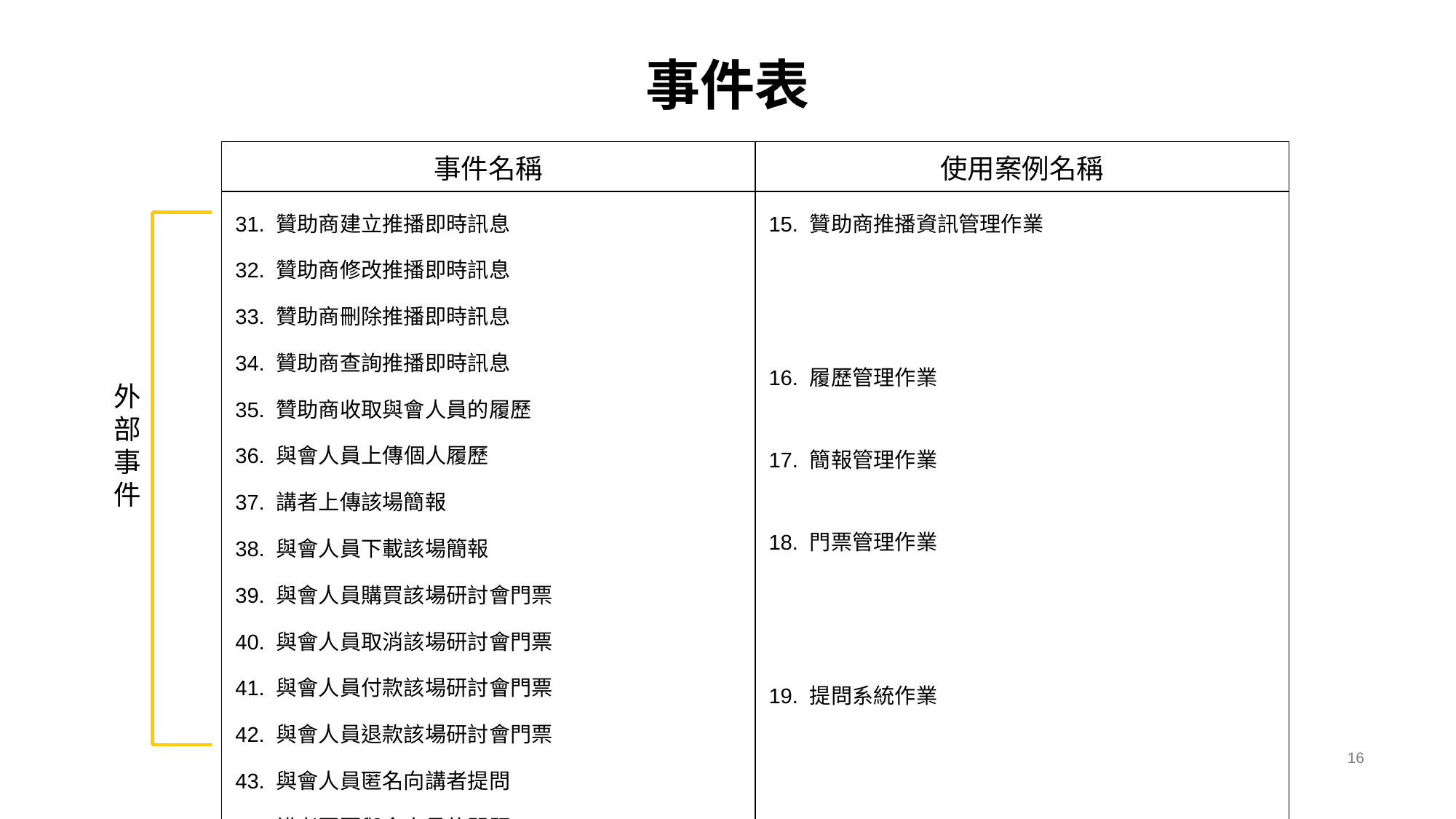

# 事件表
| 事件名稱 | 使用案例名稱 |
| --- | --- |
| 贊助商建立推播即時訊息 贊助商修改推播即時訊息 贊助商刪除推播即時訊息 贊助商查詢推播即時訊息 贊助商收取與會人員的履歷 與會人員上傳個人履歷 講者上傳該場簡報 與會人員下載該場簡報 與會人員購買該場研討會門票 與會人員取消該場研討會門票 與會人員付款該場研討會門票 與會人員退款該場研討會門票 與會人員匿名向講者提問 講者回覆與會人員的問題 與會人員接收講者的回覆 | 贊助商推播資訊管理作業 履歷管理作業 簡報管理作業 門票管理作業 提問系統作業 |
外部事件
16